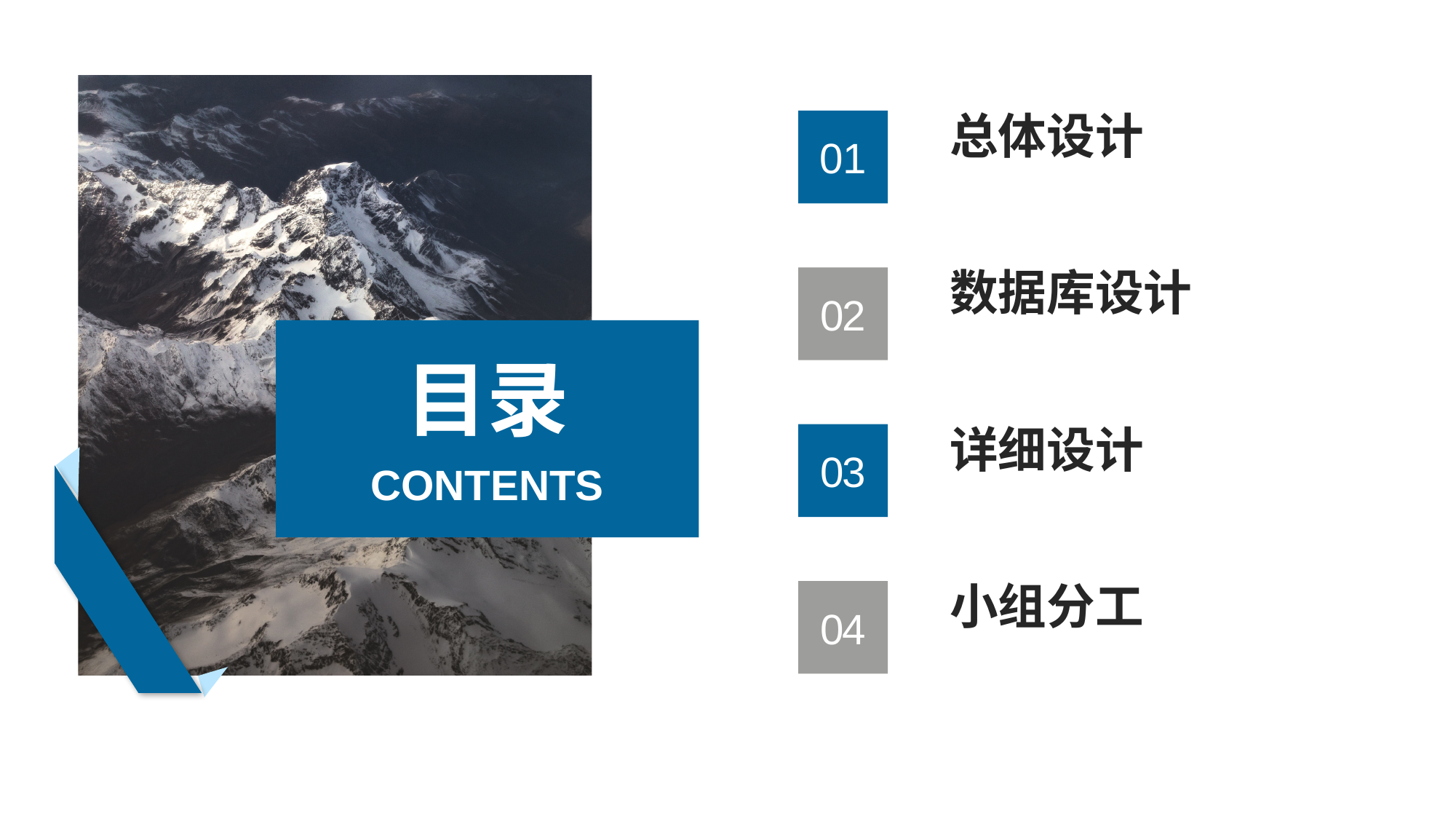

总体设计

01
数据库设计

02
详细设计

03
小组分工

04

目录
CONTENTS